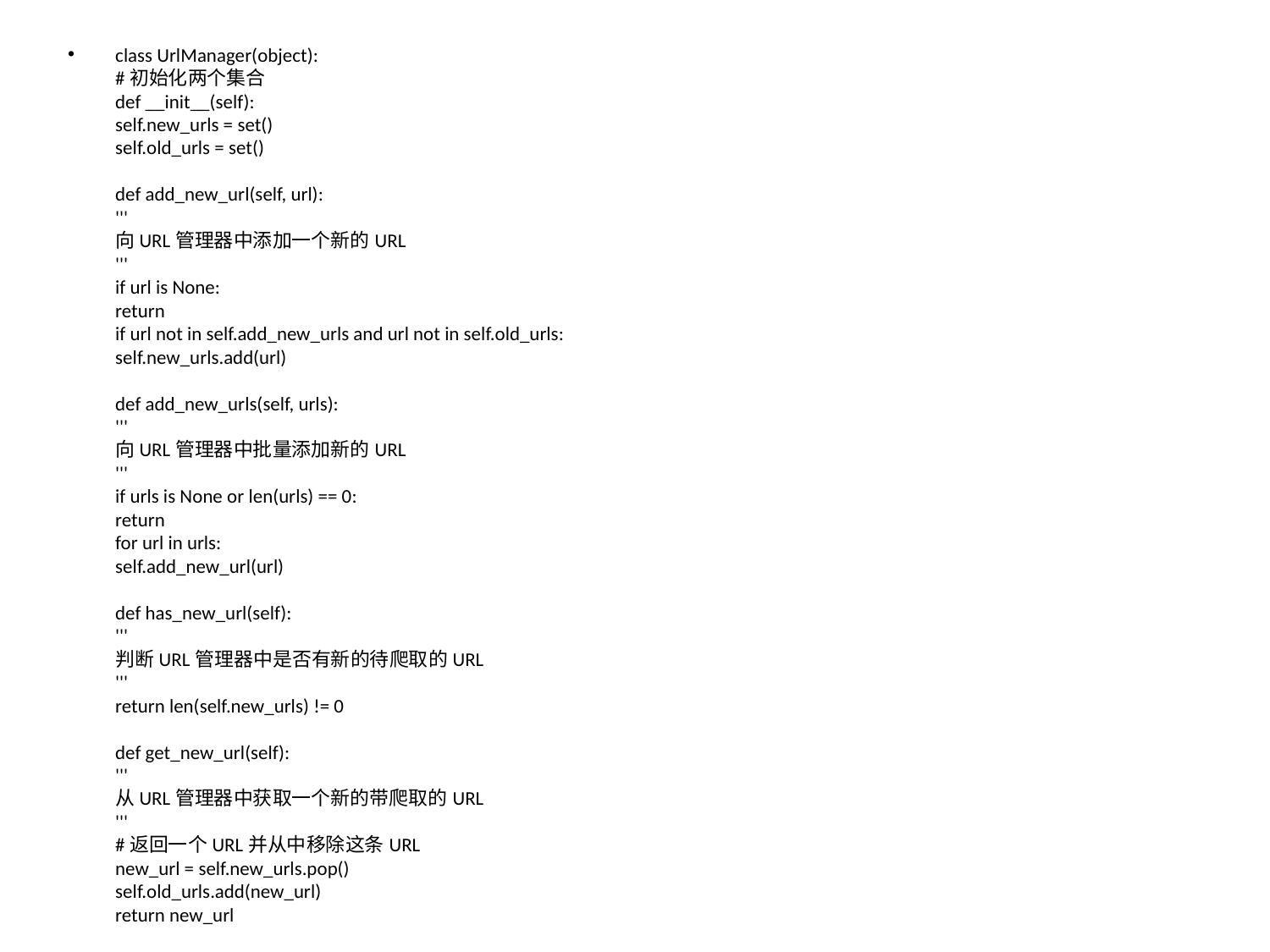

class UrlManager(object):
#初始化两个集合
def __init__(self):
self.new_urls = set()
self.old_urls = set()
def add_new_url(self, url):
'''
向URL管理器中添加一个新的URL
'''
if url is None:
return
if url not in self.add_new_urls and url not in self.old_urls:
self.new_urls.add(url)
def add_new_urls(self, urls):
'''
向URL管理器中批量添加新的URL
'''
if urls is None or len(urls) == 0:
return
for url in urls:
self.add_new_url(url)
def has_new_url(self):
'''
判断URL管理器中是否有新的待爬取的URL
'''
return len(self.new_urls) != 0
def get_new_url(self):
'''
从URL管理器中获取一个新的带爬取的URL
'''
#返回一个URL并从中移除这条URL
new_url = self.new_urls.pop()
self.old_urls.add(new_url)
return new_url